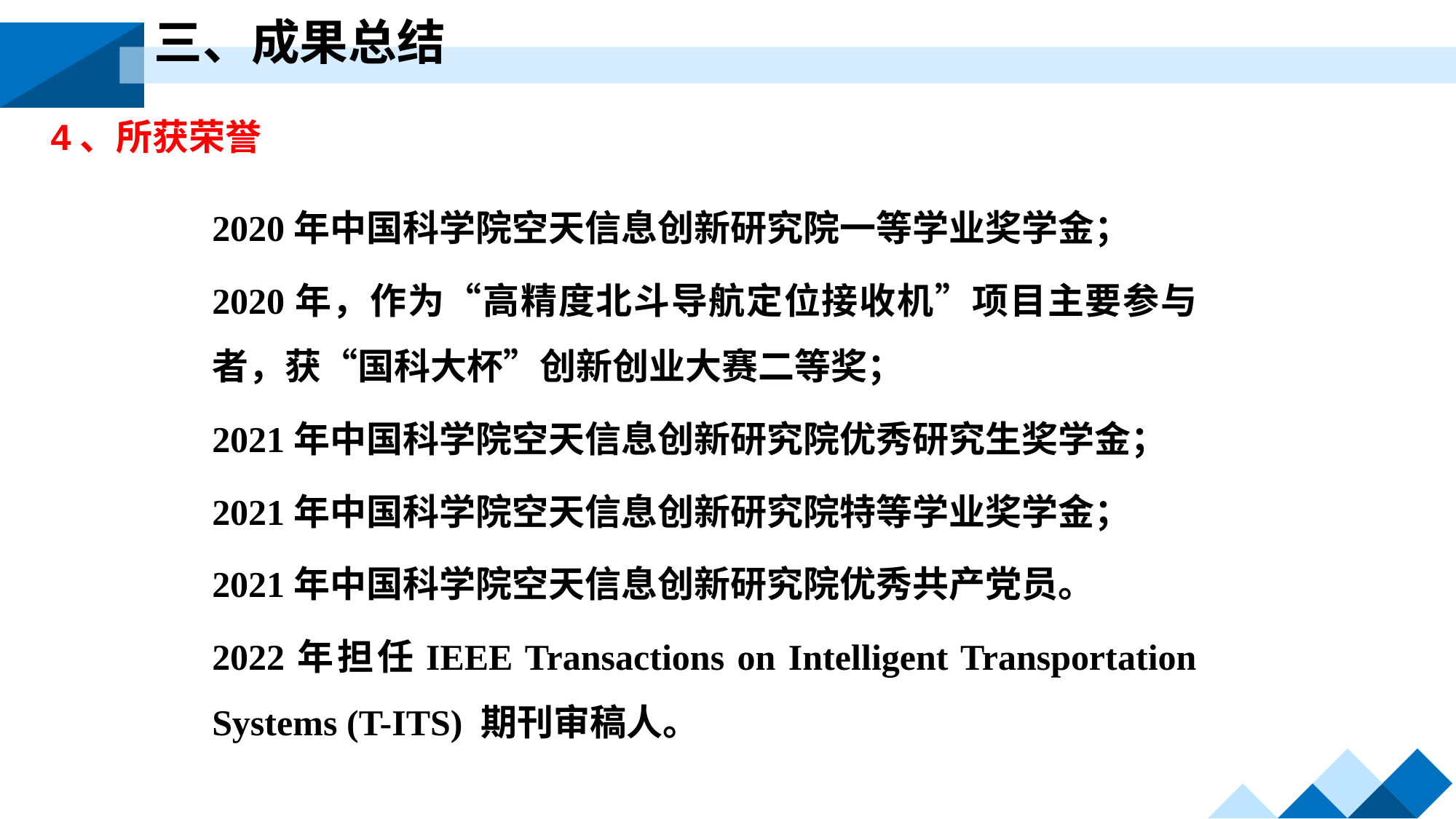

三、成果总结
4、所获荣誉
2020年中国科学院空天信息创新研究院一等学业奖学金；
2020年，作为“高精度北斗导航定位接收机”项目主要参与者，获“国科大杯”创新创业大赛二等奖；
2021年中国科学院空天信息创新研究院优秀研究生奖学金；
2021年中国科学院空天信息创新研究院特等学业奖学金；
2021年中国科学院空天信息创新研究院优秀共产党员。
2022年担任IEEE Transactions on Intelligent Transportation Systems (T-ITS) 期刊审稿人。